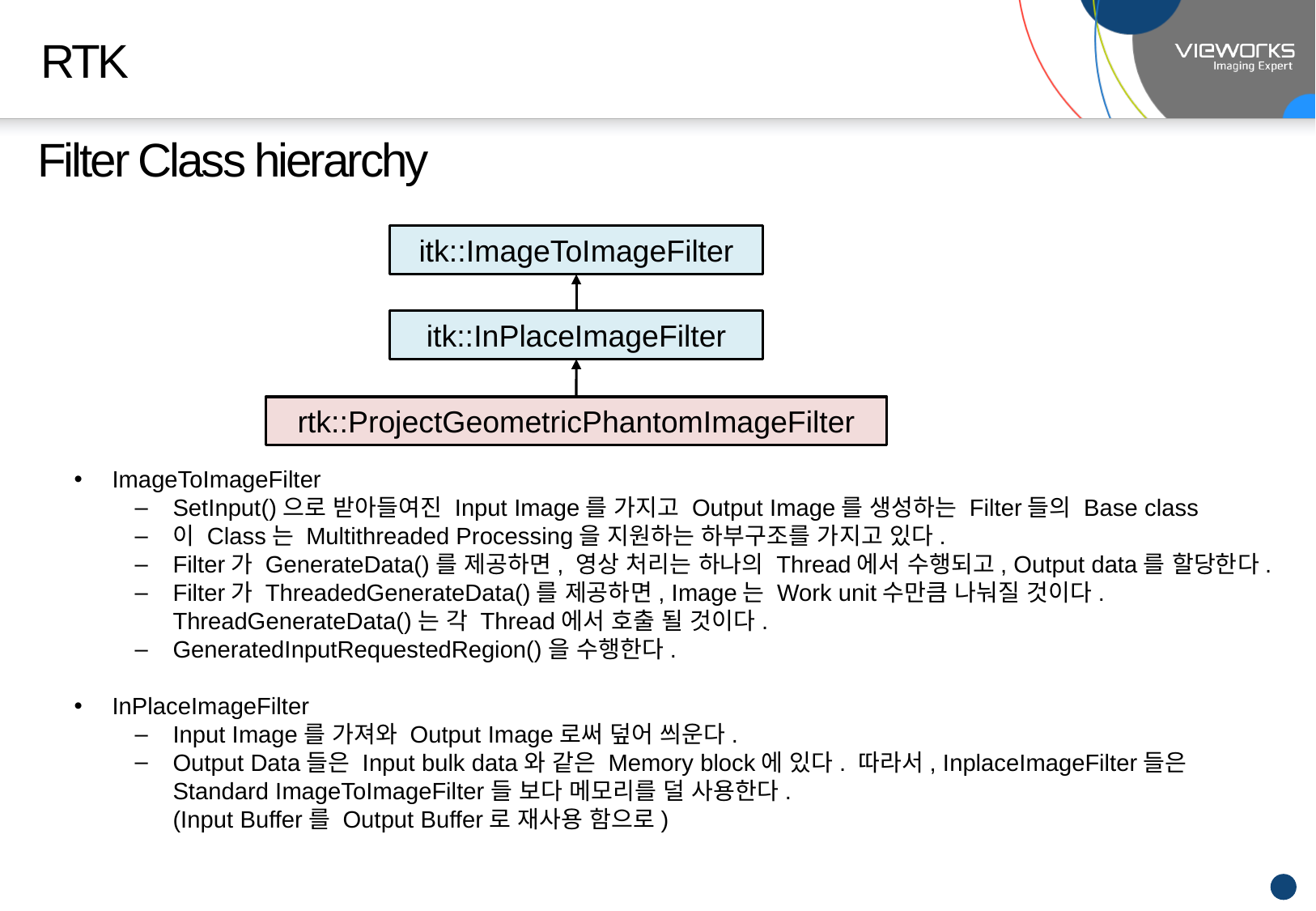

# RTK
Filter Class hierarchy
itk::ImageToImageFilter
itk::InPlaceImageFilter
rtk::ProjectGeometricPhantomImageFilter
ImageToImageFilter
SetInput()으로 받아들여진 Input Image를 가지고 Output Image를 생성하는 Filter들의 Base class
이 Class는 Multithreaded Processing을 지원하는 하부구조를 가지고 있다.
Filter가 GenerateData()를 제공하면, 영상 처리는 하나의 Thread에서 수행되고, Output data를 할당한다.
Filter가 ThreadedGenerateData()를 제공하면, Image는 Work unit수만큼 나눠질 것이다.
ThreadGenerateData()는 각 Thread에서 호출 될 것이다.
GeneratedInputRequestedRegion()을 수행한다.
InPlaceImageFilter
Input Image를 가져와 Output Image로써 덮어 씌운다.
Output Data들은 Input bulk data와 같은 Memory block에 있다. 따라서, InplaceImageFilter들은 Standard ImageToImageFilter들 보다 메모리를 덜 사용한다.
(Input Buffer를 Output Buffer로 재사용 함으로)